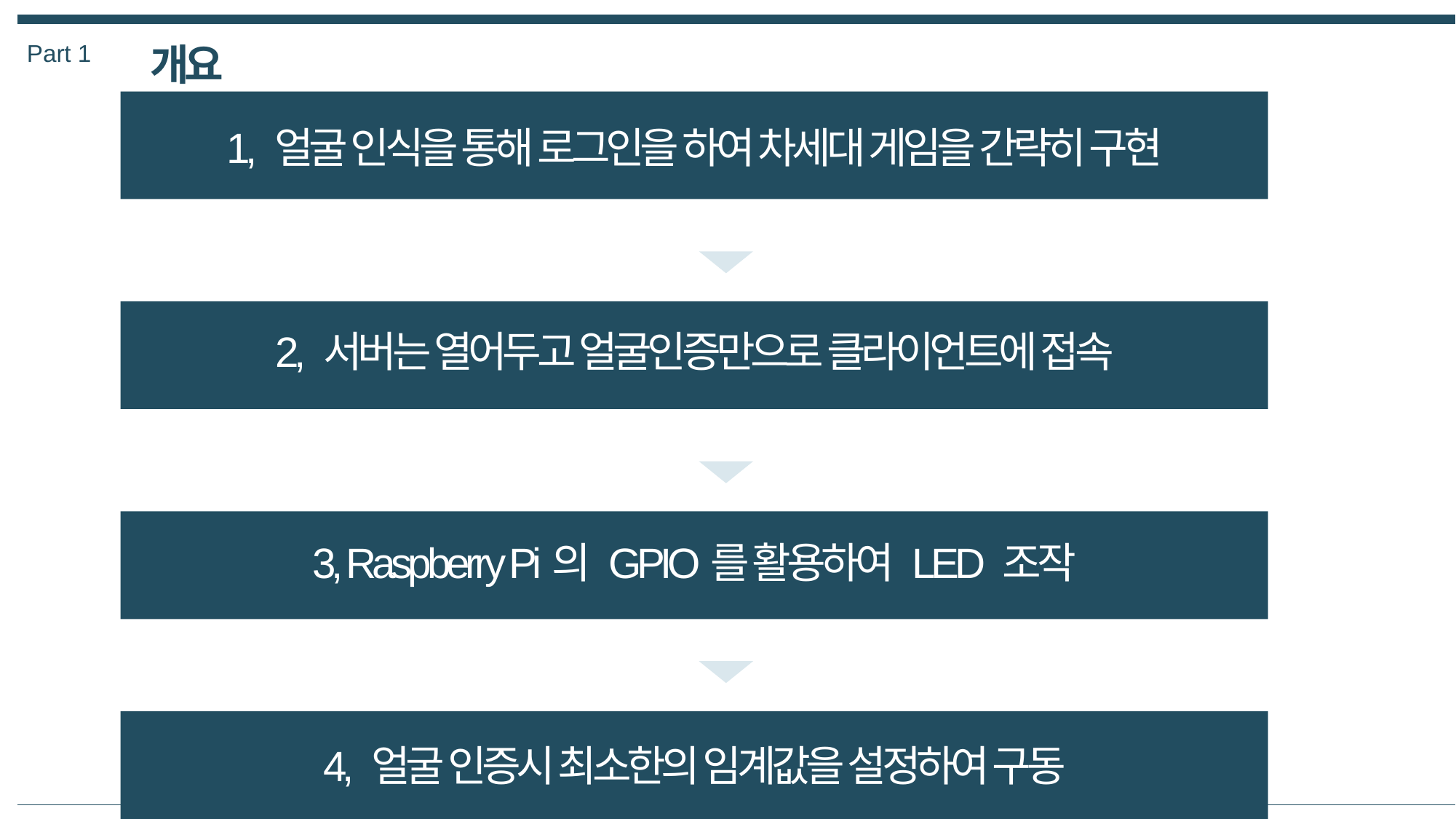

Part 1
개요

1, 얼굴 인식을 통해 로그인을 하여 차세대 게임을 간략히 구현

2, 서버는 열어두고 얼굴인증만으로 클라이언트에 접속

3, Raspberry Pi의 GPIO를 활용하여 LED 조작

4, 얼굴 인증시 최소한의 임계값을 설정하여 구동